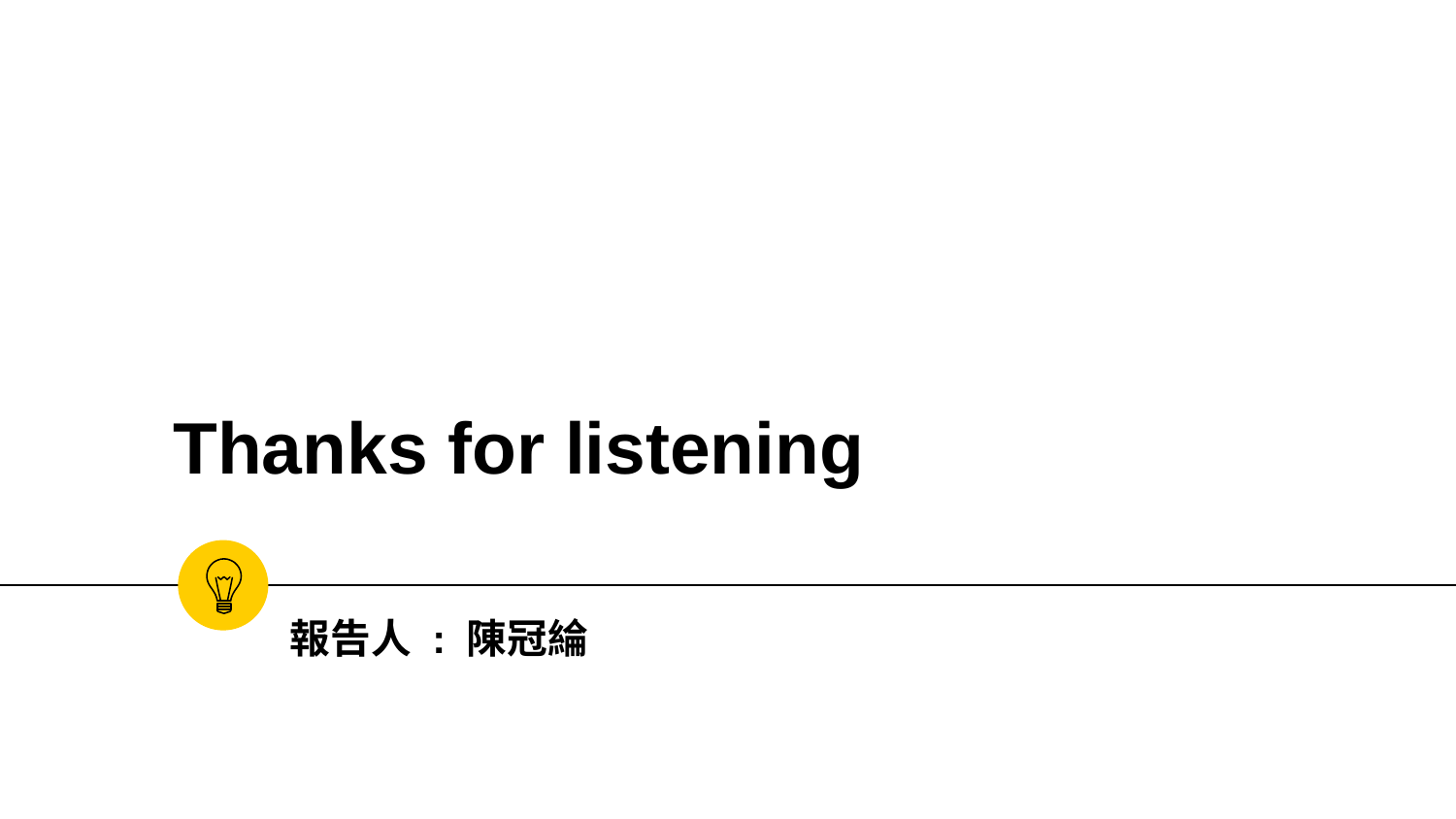

# Thanks for listening

報告人 : 陳冠綸